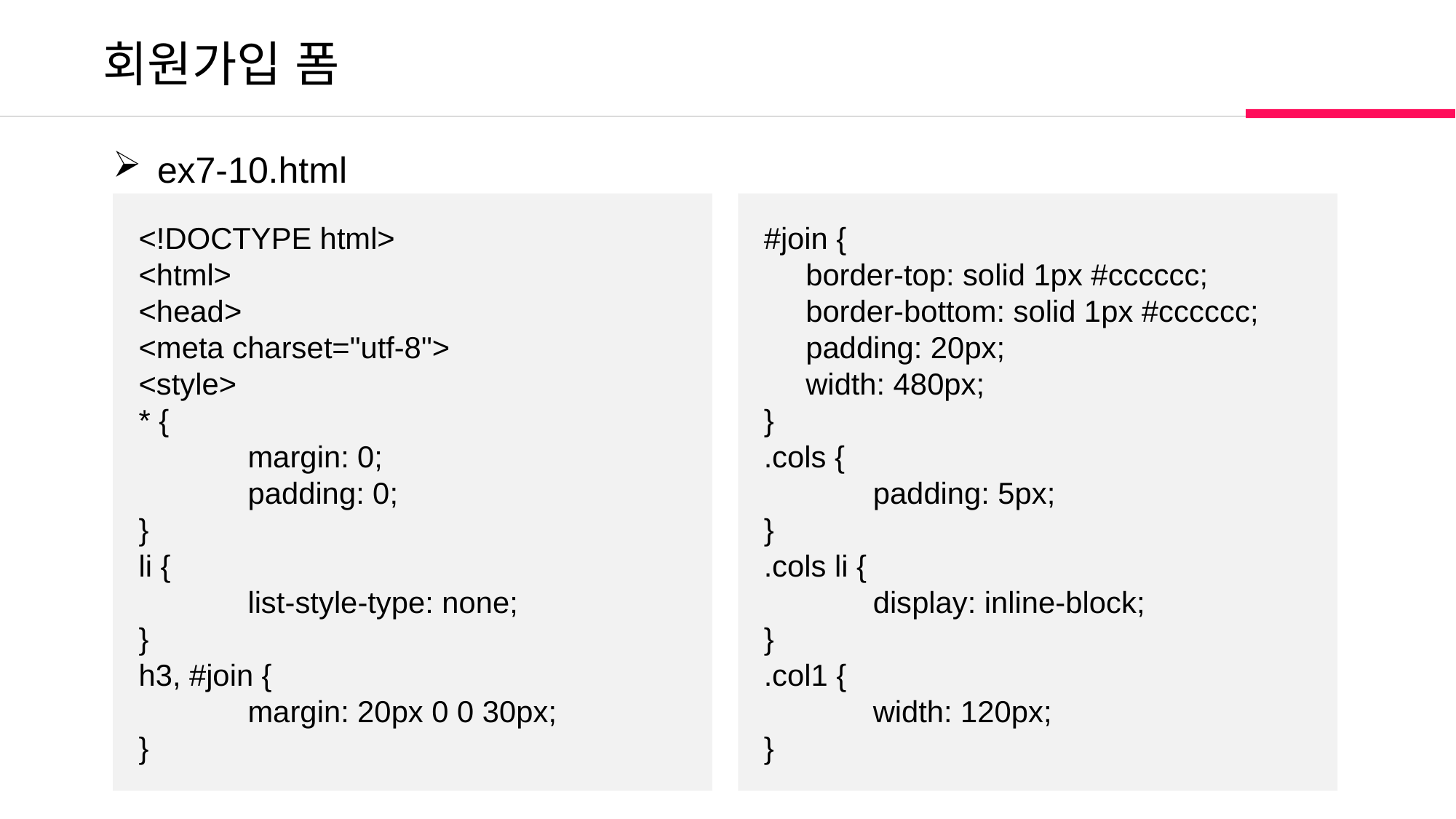

회원가입 폼

 ex7-10.html
<!DOCTYPE html>
<html>
<head>
<meta charset="utf-8">
<style>
* {
	margin: 0;
	padding: 0;
}
li {
	list-style-type: none;
}
h3, #join {
	margin: 20px 0 0 30px;
}
#join {
     border-top: solid 1px #cccccc;
     border-bottom: solid 1px #cccccc;
     padding: 20px;
     width: 480px;
}
.cols {
	padding: 5px;
}
.cols li {
	display: inline-block;
}
.col1 {
	width: 120px;
}